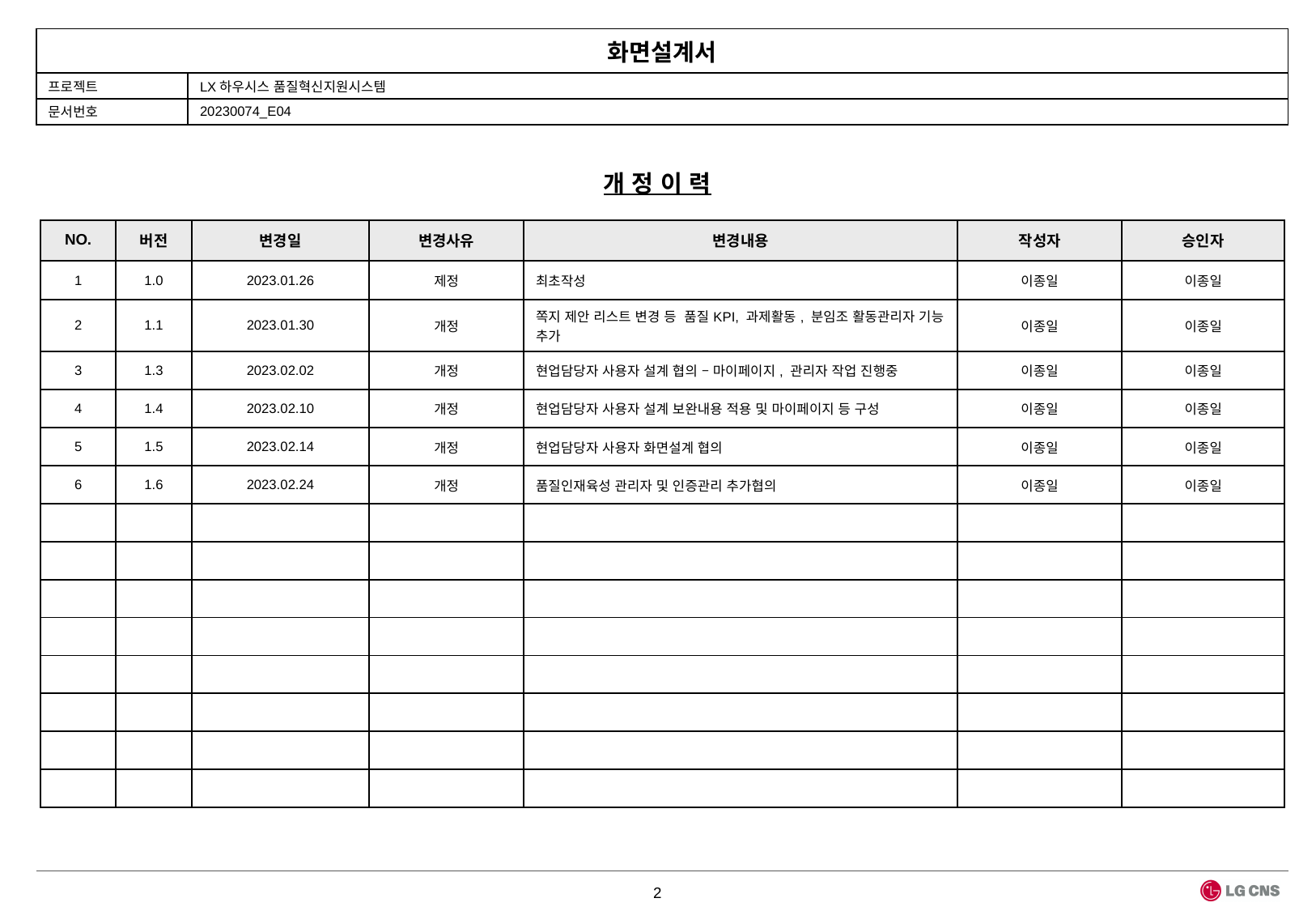

개 정 이 력
| NO. | 버전 | 변경일 | 변경사유 | 변경내용 | 작성자 | 승인자 |
| --- | --- | --- | --- | --- | --- | --- |
| 1 | 1.0 | 2023.01.26 | 제정 | 최초작성 | 이종일 | 이종일 |
| 2 | 1.1 | 2023.01.30 | 개정 | 쪽지 제안 리스트 변경 등 품질KPI, 과제활동, 분임조 활동관리자 기능 추가 | 이종일 | 이종일 |
| 3 | 1.3 | 2023.02.02 | 개정 | 현업담당자 사용자 설계 협의 – 마이페이지, 관리자 작업 진행중 | 이종일 | 이종일 |
| 4 | 1.4 | 2023.02.10 | 개정 | 현업담당자 사용자 설계 보완내용 적용 및 마이페이지 등 구성 | 이종일 | 이종일 |
| 5 | 1.5 | 2023.02.14 | 개정 | 현업담당자 사용자 화면설계 협의 | 이종일 | 이종일 |
| 6 | 1.6 | 2023.02.24 | 개정 | 품질인재육성 관리자 및 인증관리 추가협의 | 이종일 | 이종일 |
|  |  |  |  |  |  |  |
|  |  |  |  |  |  |  |
|  |  |  |  |  |  |  |
|  |  |  |  |  |  |  |
|  |  |  |  |  |  |  |
|  |  |  |  |  |  |  |
|  |  |  |  |  |  |  |
|  |  |  |  |  |  |  |